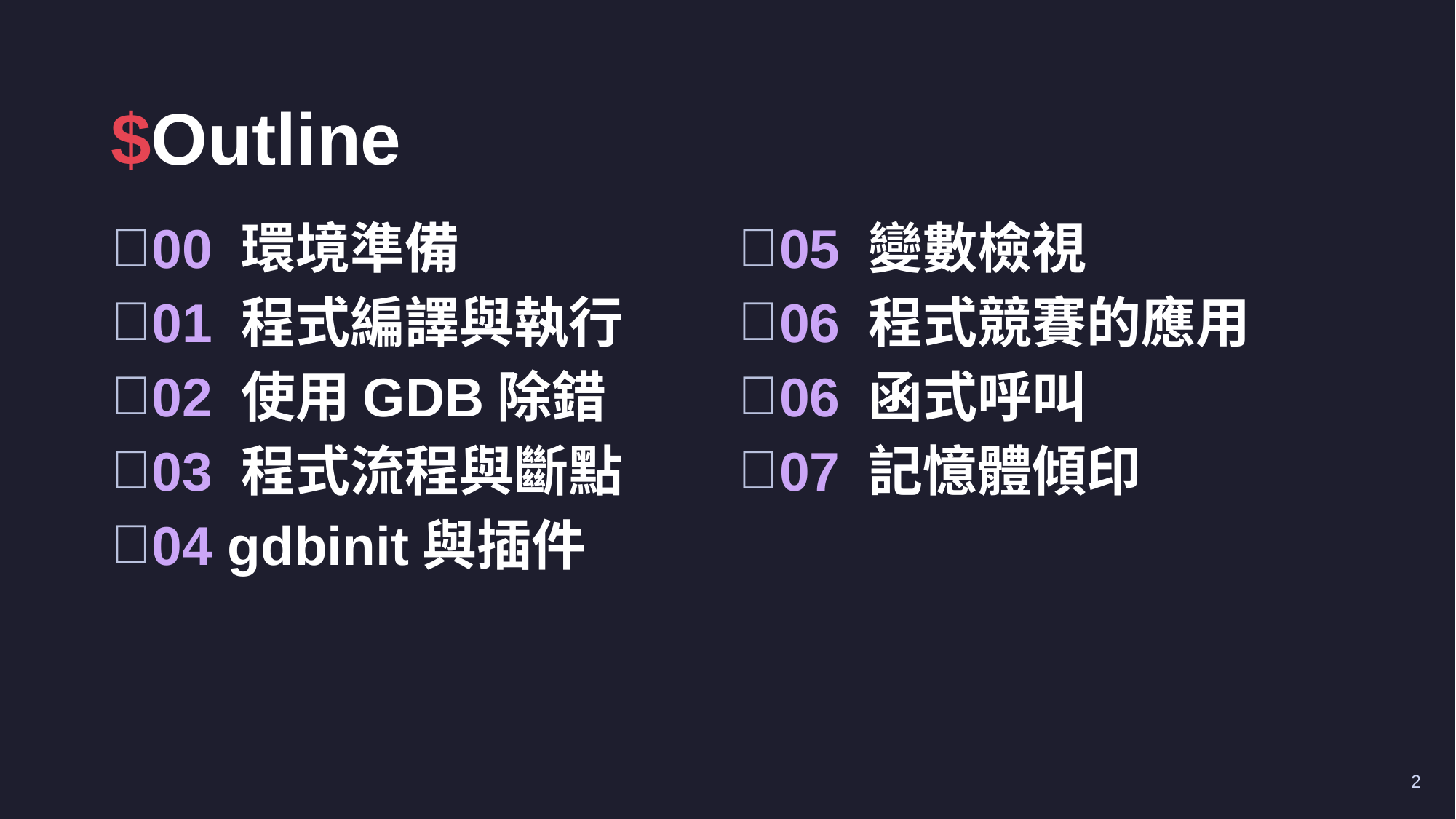

# $Outline
05 變數檢視
06 程式競賽的應用
06 函式呼叫
07 記憶體傾印
00 環境準備
01 程式編譯與執行
02 使用GDB除錯
03 程式流程與斷點
04 gdbinit與插件
2